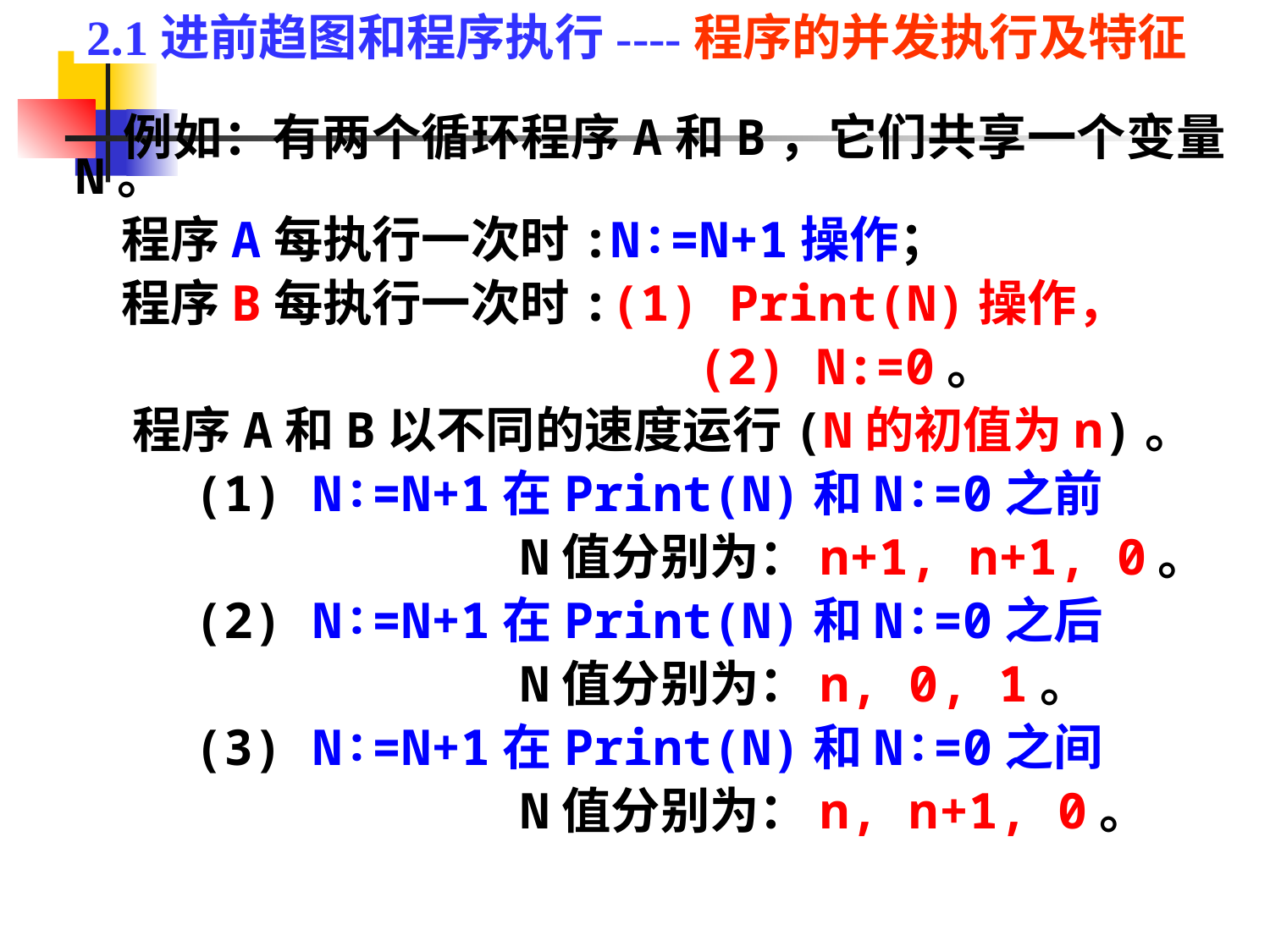

2.1进前趋图和程序执行----程序的并发执行及特征
   例如：有两个循环程序A和B，它们共享一个变量N。
   程序A每执行一次时:N∶=N+1操作；
   程序B每执行一次时:(1) Print(N)操作，
                     (2) N:=0。
    程序A和B以不同的速度运行(N的初值为n)。
    (1) N∶=N+1在Print(N)和N∶=0之前
               N值分别为：n+1, n+1, 0。
    (2) N∶=N+1在Print(N)和N∶=0之后
               N值分别为：n, 0, 1。
    (3) N∶=N+1在Print(N)和N∶=0之间
               N值分别为：n, n+1, 0。